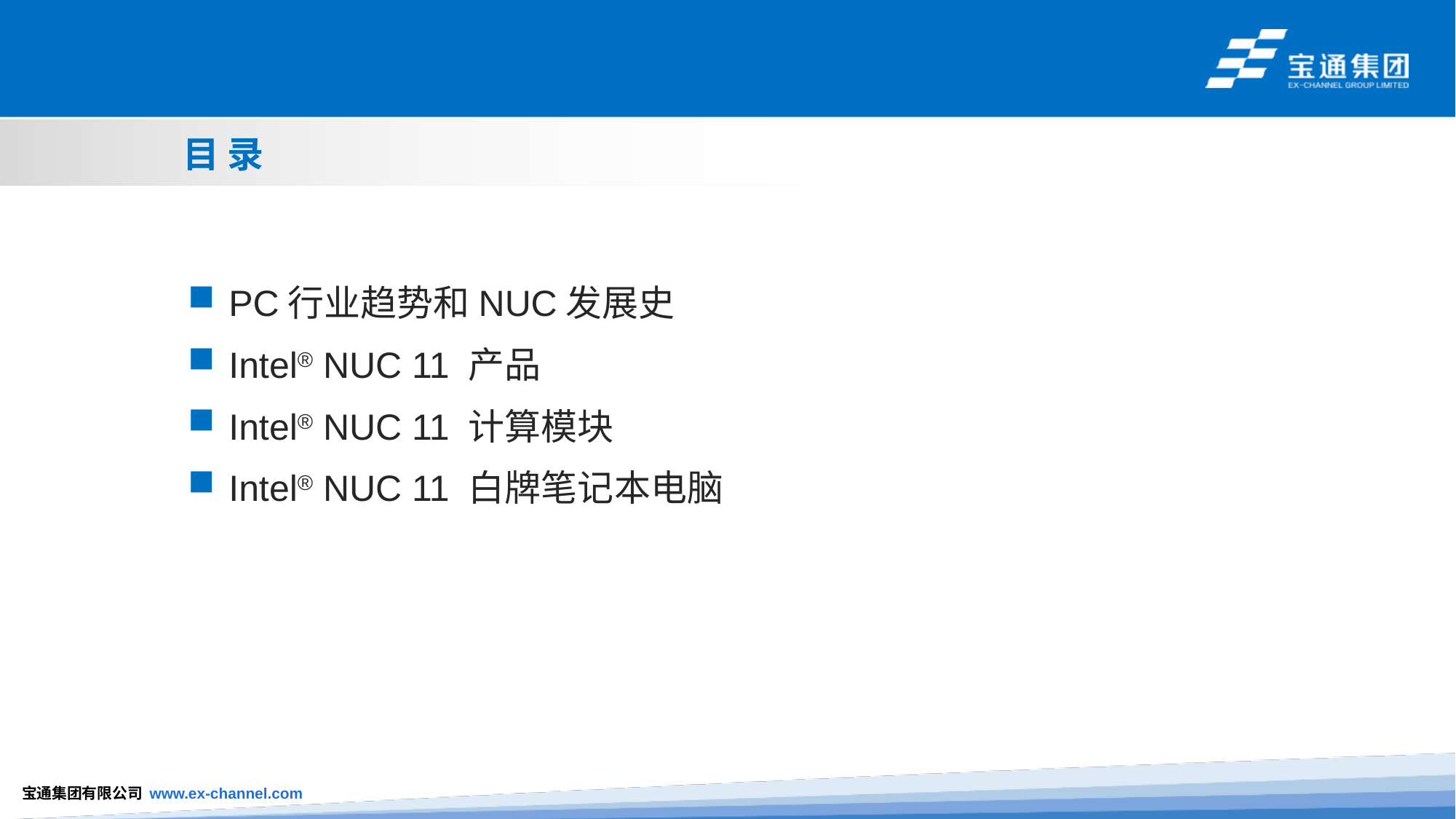

PC行业趋势和NUC发展史
Intel® NUC 11 产品
Intel® NUC 11 计算模块
Intel® NUC 11 白牌笔记本电脑